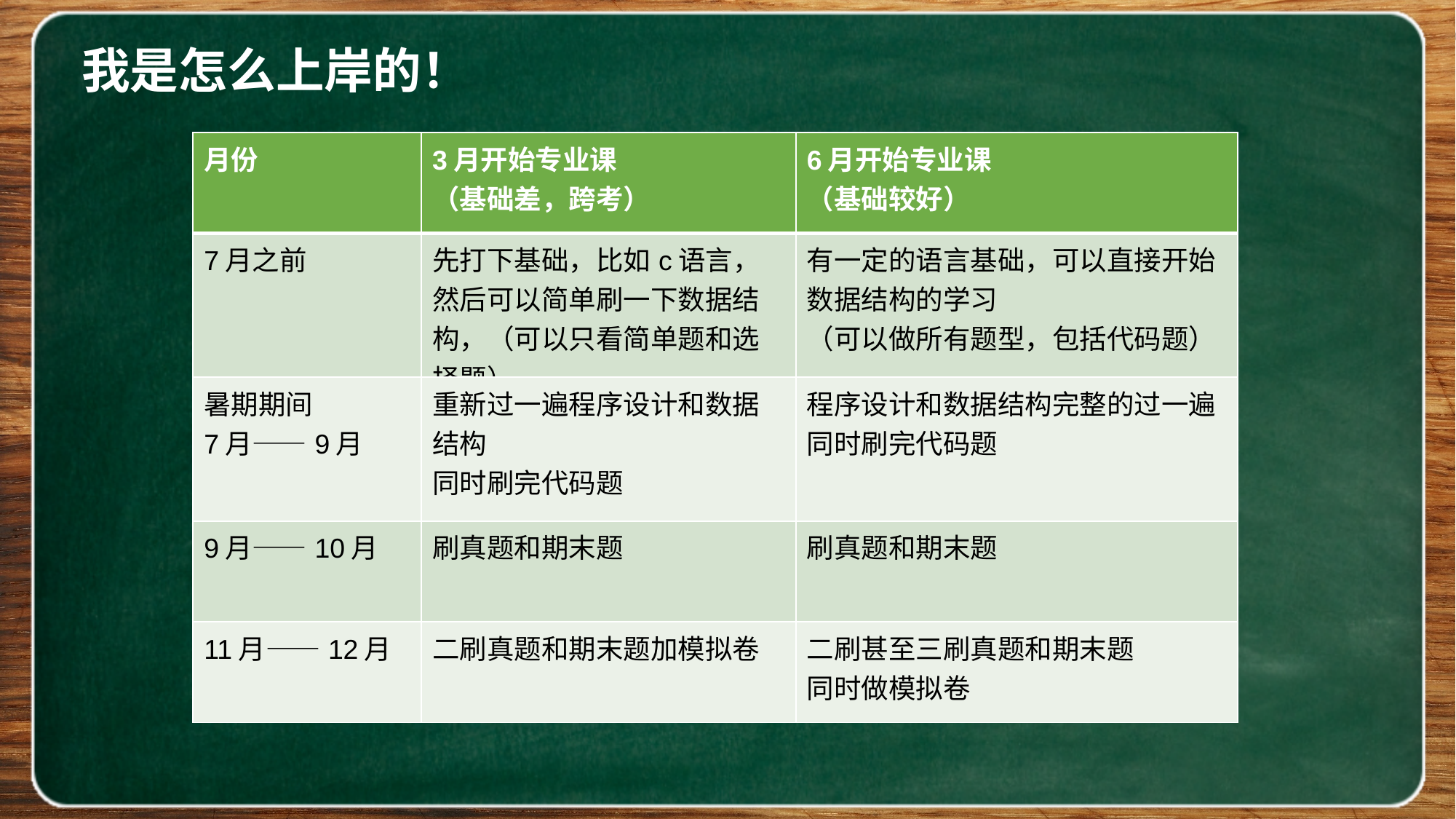

我是怎么上岸的！
| 月份 | 3月开始专业课 （基础差，跨考） | 6月开始专业课 （基础较好） |
| --- | --- | --- |
| 7月之前 | 先打下基础，比如c语言，然后可以简单刷一下数据结构，（可以只看简单题和选择题） | 有一定的语言基础，可以直接开始数据结构的学习 （可以做所有题型，包括代码题） |
| 暑期期间 7月——9月 | 重新过一遍程序设计和数据结构 同时刷完代码题 | 程序设计和数据结构完整的过一遍 同时刷完代码题 |
| 9月——10月 | 刷真题和期末题 | 刷真题和期末题 |
| 11月——12月 | 二刷真题和期末题加模拟卷 | 二刷甚至三刷真题和期末题 同时做模拟卷 |